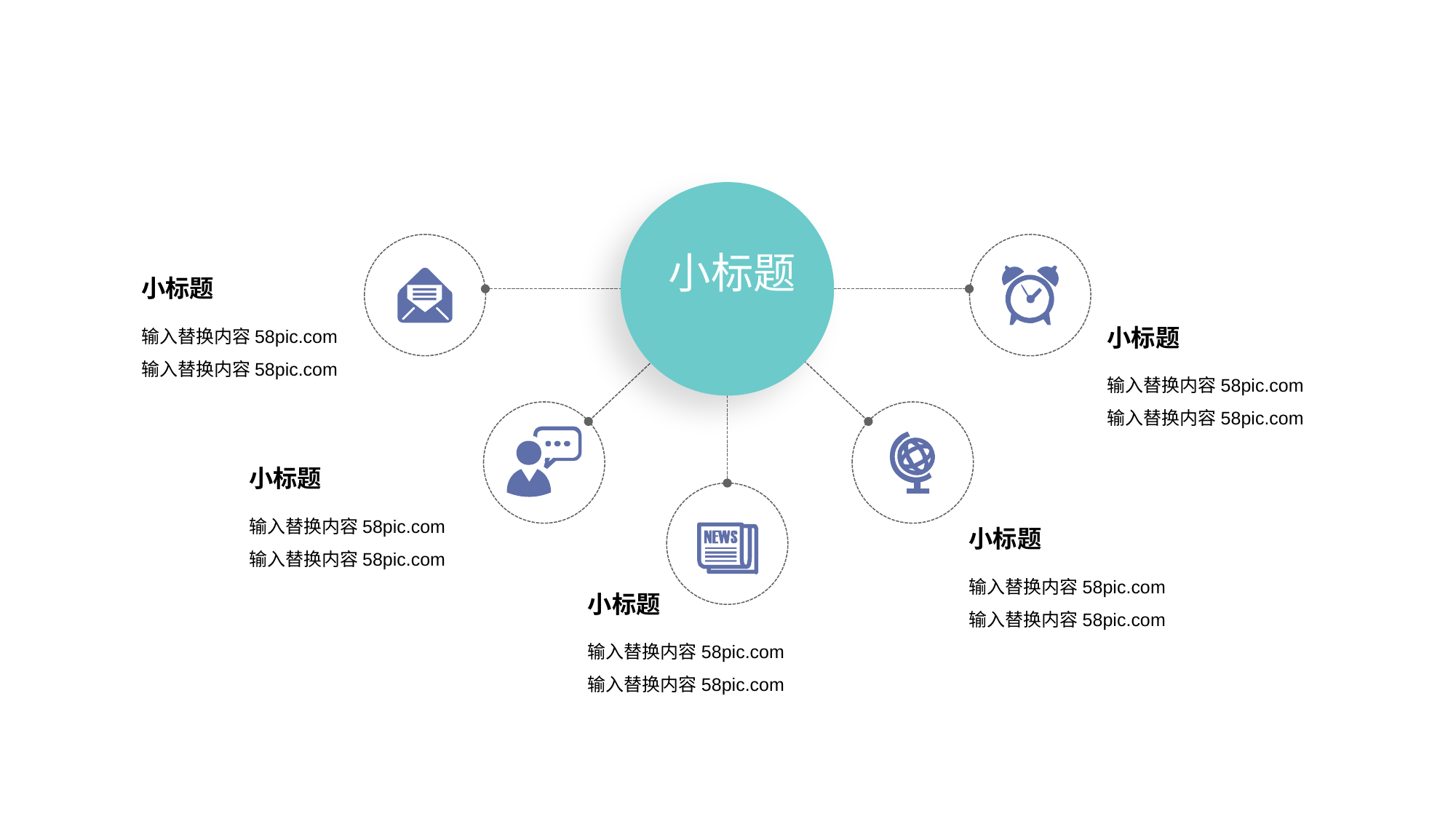

小标题

小标题
输入替换内容58pic.com输入替换内容58pic.com
小标题
输入替换内容58pic.com输入替换内容58pic.com

小标题

输入替换内容58pic.com输入替换内容58pic.com
小标题

输入替换内容58pic.com输入替换内容58pic.com
小标题
输入替换内容58pic.com输入替换内容58pic.com
延时符